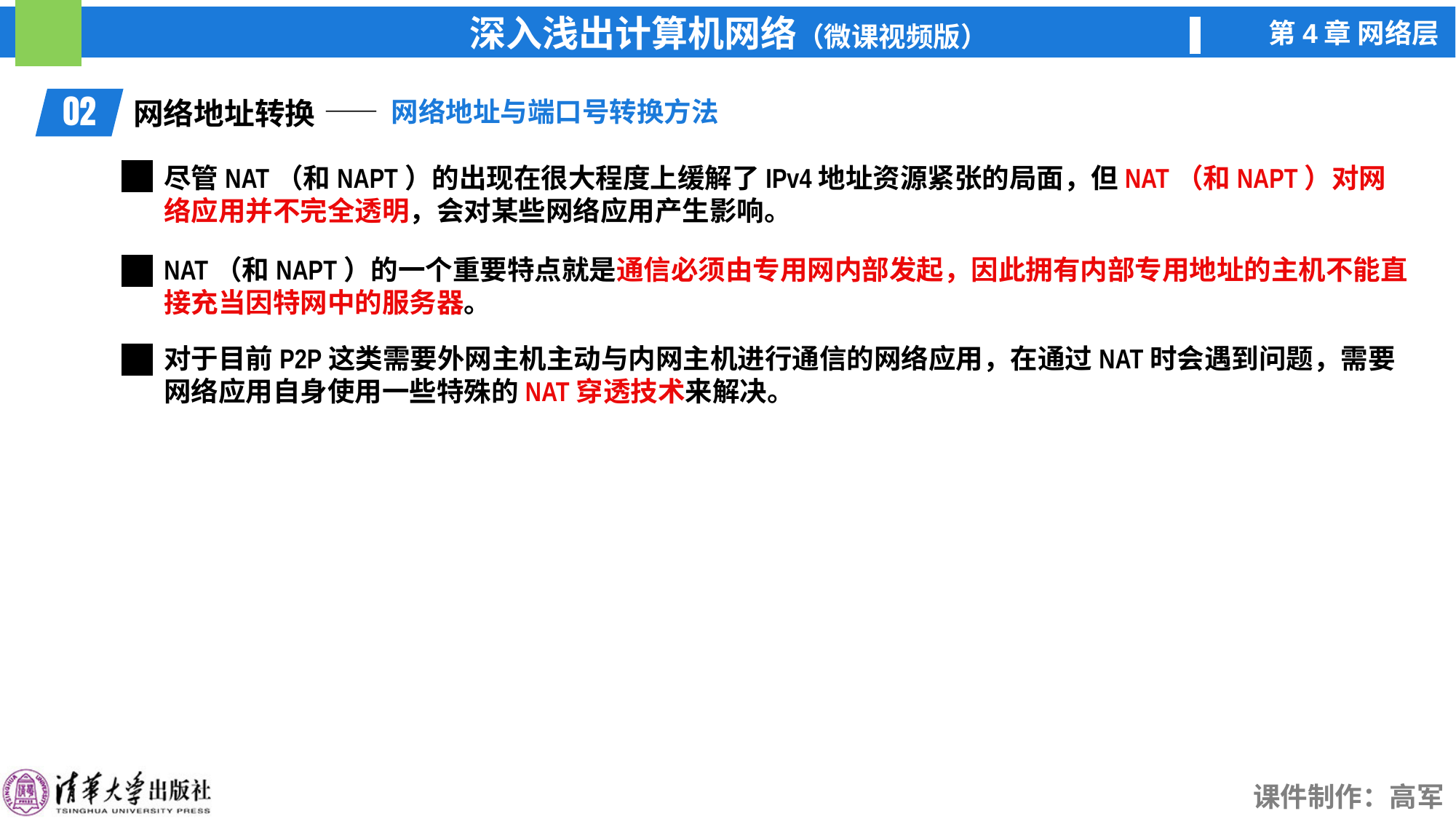

02
网络地址转换
—— 网络地址与端口号转换方法
尽管NAT（和NAPT）的出现在很大程度上缓解了IPv4地址资源紧张的局面，但NAT（和NAPT）对网络应用并不完全透明，会对某些网络应用产生影响。

NAT（和NAPT）的一个重要特点就是通信必须由专用网内部发起，因此拥有内部专用地址的主机不能直接充当因特网中的服务器。

对于目前P2P这类需要外网主机主动与内网主机进行通信的网络应用，在通过NAT时会遇到问题，需要网络应用自身使用一些特殊的NAT穿透技术来解决。